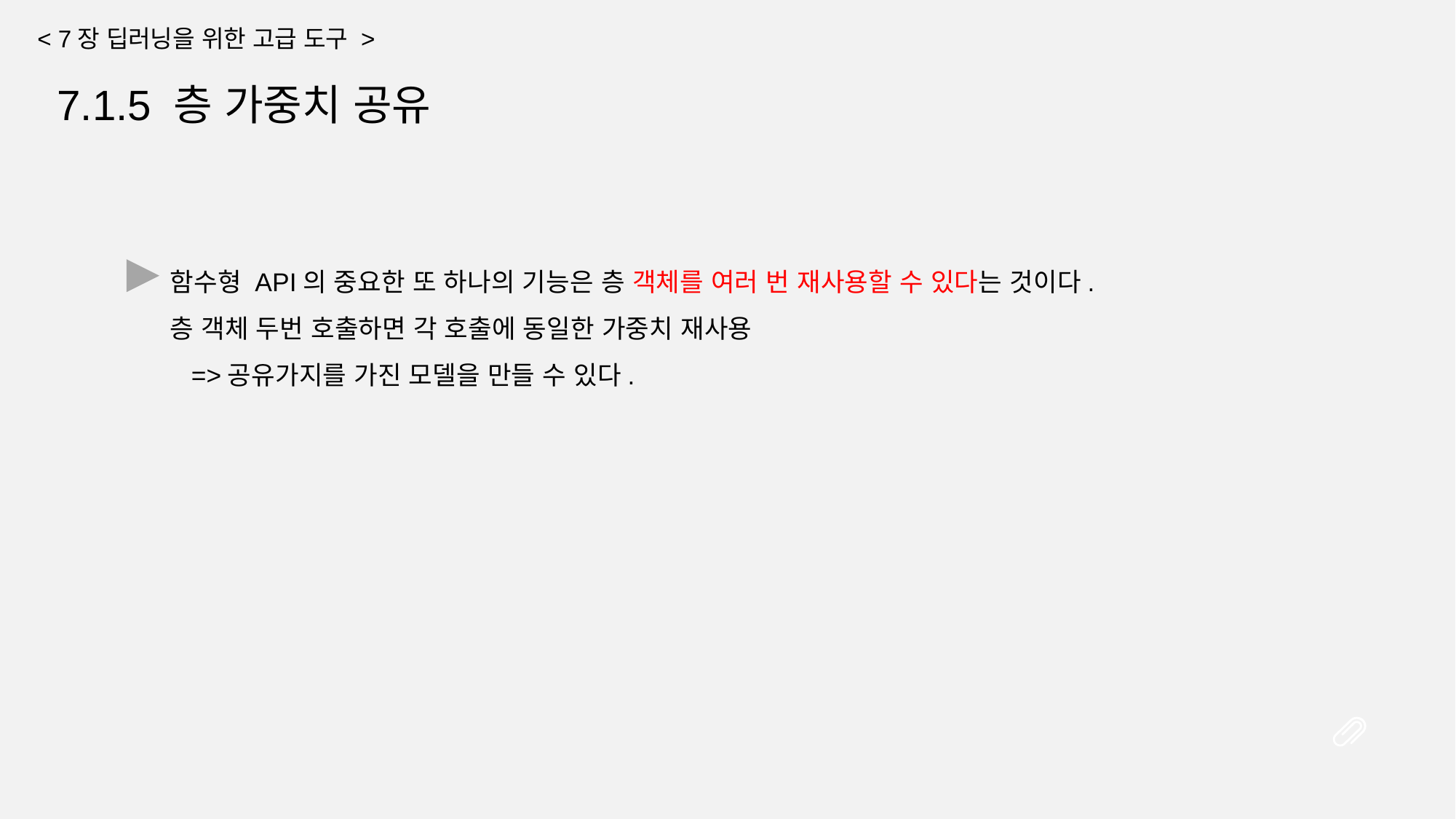

< 7장 딥러닝을 위한 고급 도구 >
7.1.5 층 가중치 공유
함수형 API의 중요한 또 하나의 기능은 층 객체를 여러 번 재사용할 수 있다는 것이다.
층 객체 두번 호출하면 각 호출에 동일한 가중치 재사용
   =>공유가지를 가진 모델을 만들 수 있다.